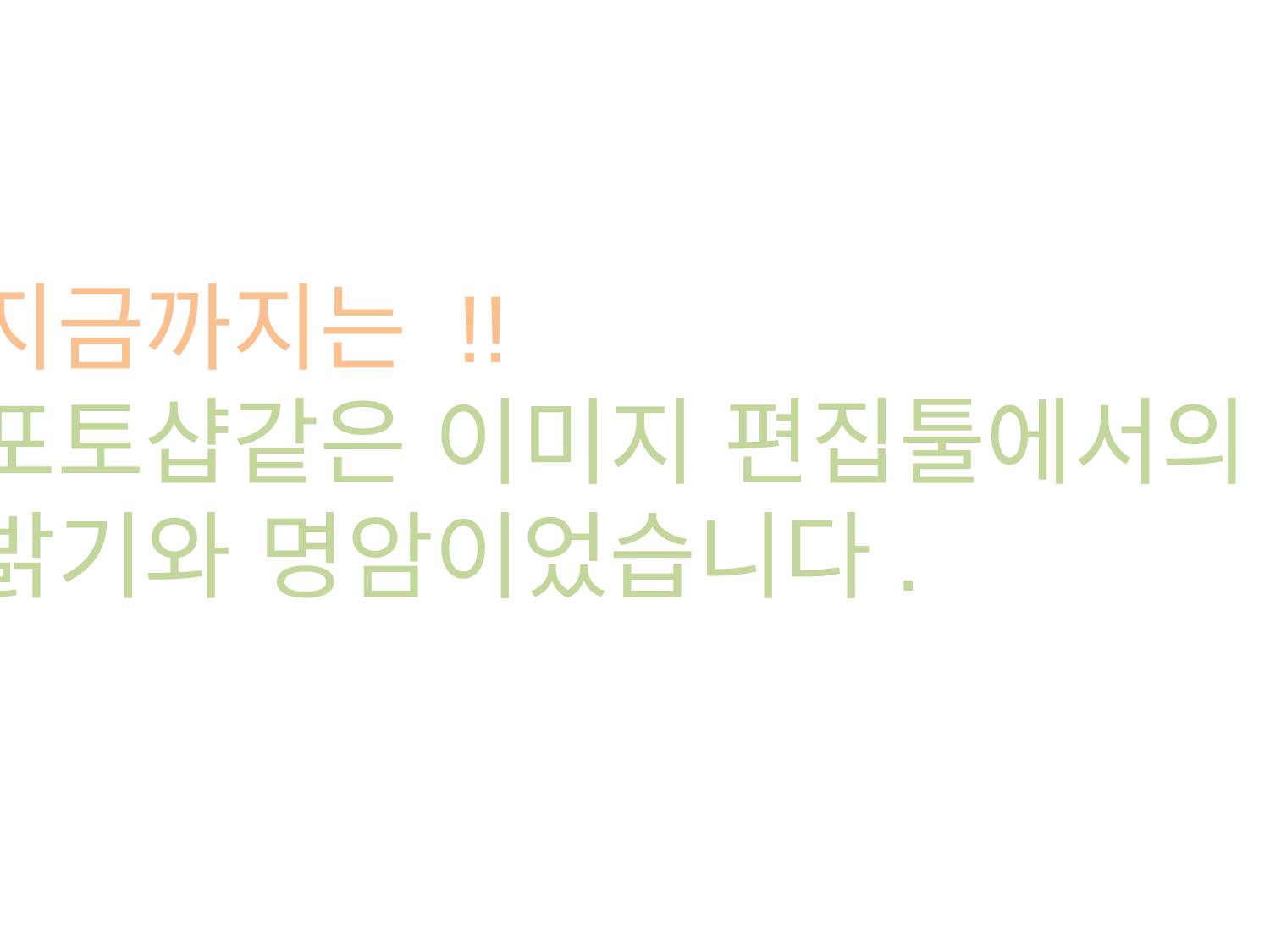

지금까지는 !!
포토샵같은 이미지 편집툴에서의
밝기와 명암이었습니다.